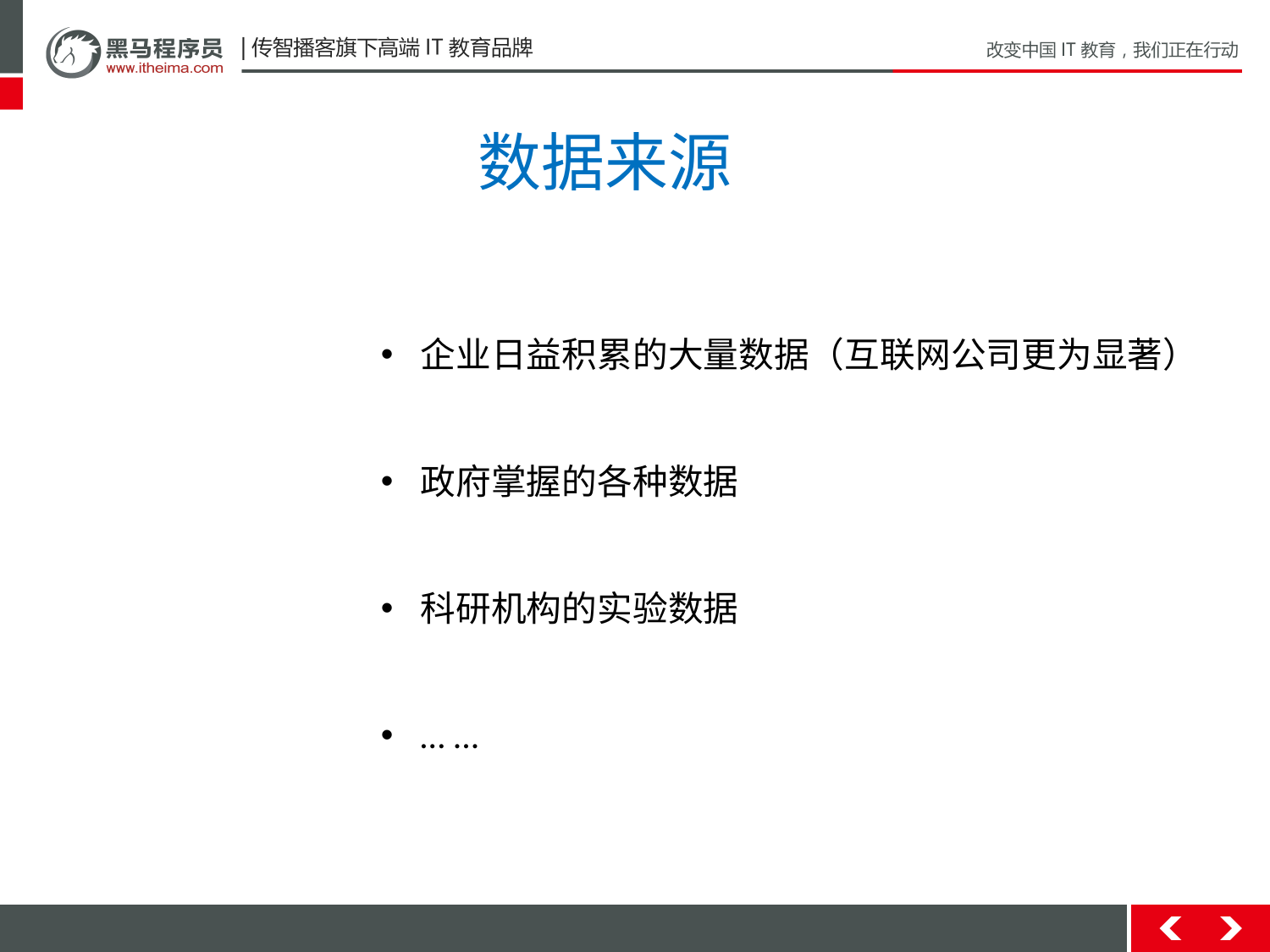

# 数据来源
企业日益积累的大量数据（互联网公司更为显著）

政府掌握的各种数据

科研机构的实验数据

… ...